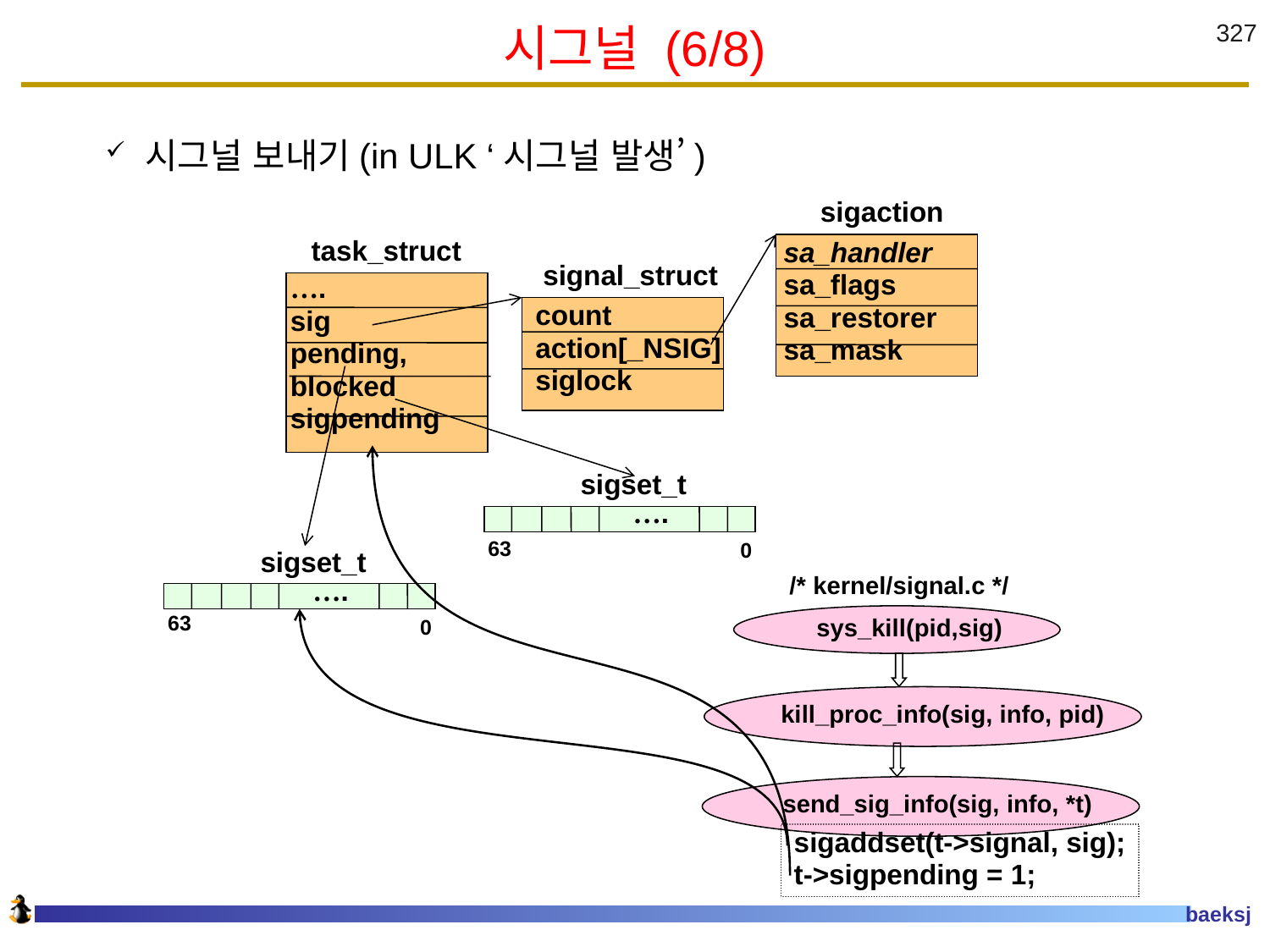

# 시그널 (6/8)
327
시그널 보내기(in ULK ‘시그널 발생’)
sigaction

task_struct

sa_handler
sa_flags
sa_restorer
sa_mask
signal_struct

….
sig
pending,
blocked
sigpending

count
action[_NSIG]
siglock

sigset_t
….

63
0
sigset_t
/* kernel/signal.c */
….

sys_kill(pid,sig)
63
0

kill_proc_info(sig, info, pid)

     send_sig_info(sig, info, *t)
sigaddset(t->signal, sig);
t->sigpending = 1;